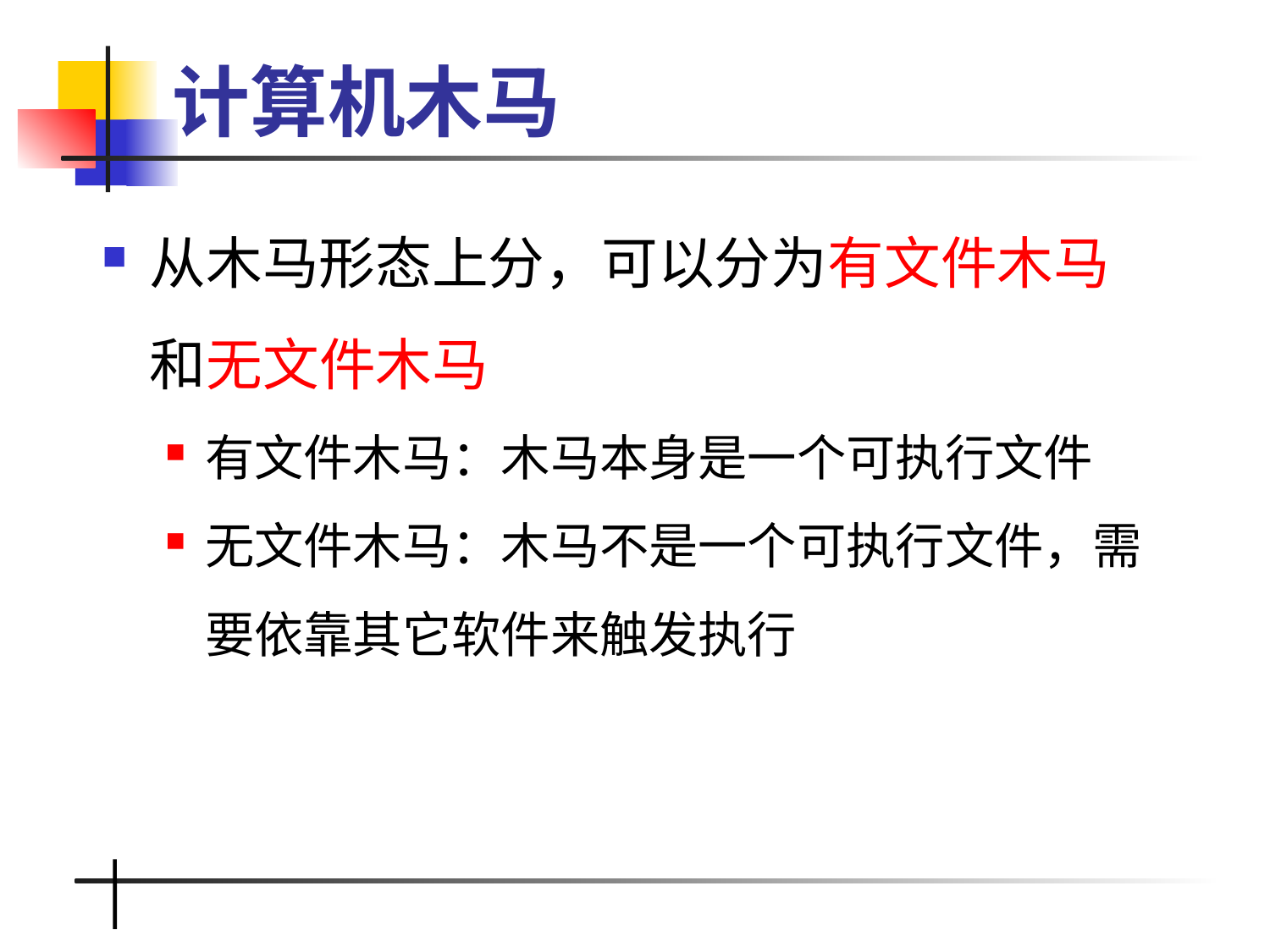

# 计算机木马
从木马形态上分，可以分为有文件木马和无文件木马
有文件木马：木马本身是一个可执行文件
无文件木马：木马不是一个可执行文件，需要依靠其它软件来触发执行